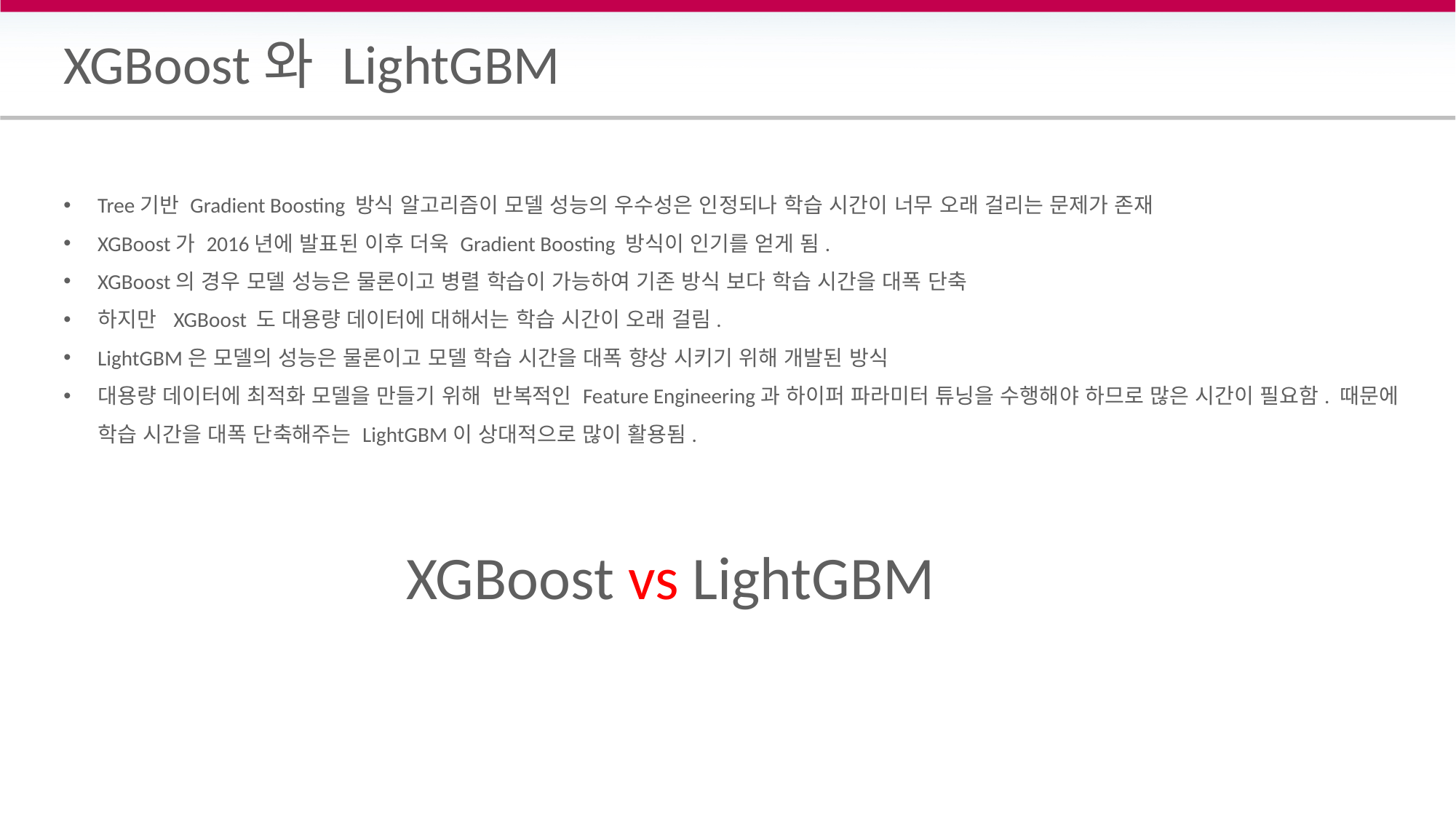

# XGBoost와 LightGBM
Tree기반 Gradient Boosting 방식 알고리즘이 모델 성능의 우수성은 인정되나 학습 시간이 너무 오래 걸리는 문제가 존재
XGBoost가 2016년에 발표된 이후 더욱 Gradient Boosting 방식이 인기를 얻게 됨.
XGBoost의 경우 모델 성능은 물론이고 병렬 학습이 가능하여 기존 방식 보다 학습 시간을 대폭 단축
하지만  XGBoost 도 대용량 데이터에 대해서는 학습 시간이 오래 걸림.
LightGBM은 모델의 성능은 물론이고 모델 학습 시간을 대폭 향상 시키기 위해 개발된 방식
대용량 데이터에 최적화 모델을 만들기 위해  반복적인 Feature Engineering과 하이퍼 파라미터 튜닝을 수행해야 하므로 많은 시간이 필요함. 때문에 학습 시간을 대폭 단축해주는 LightGBM이 상대적으로 많이 활용됨.
XGBoost vs LightGBM